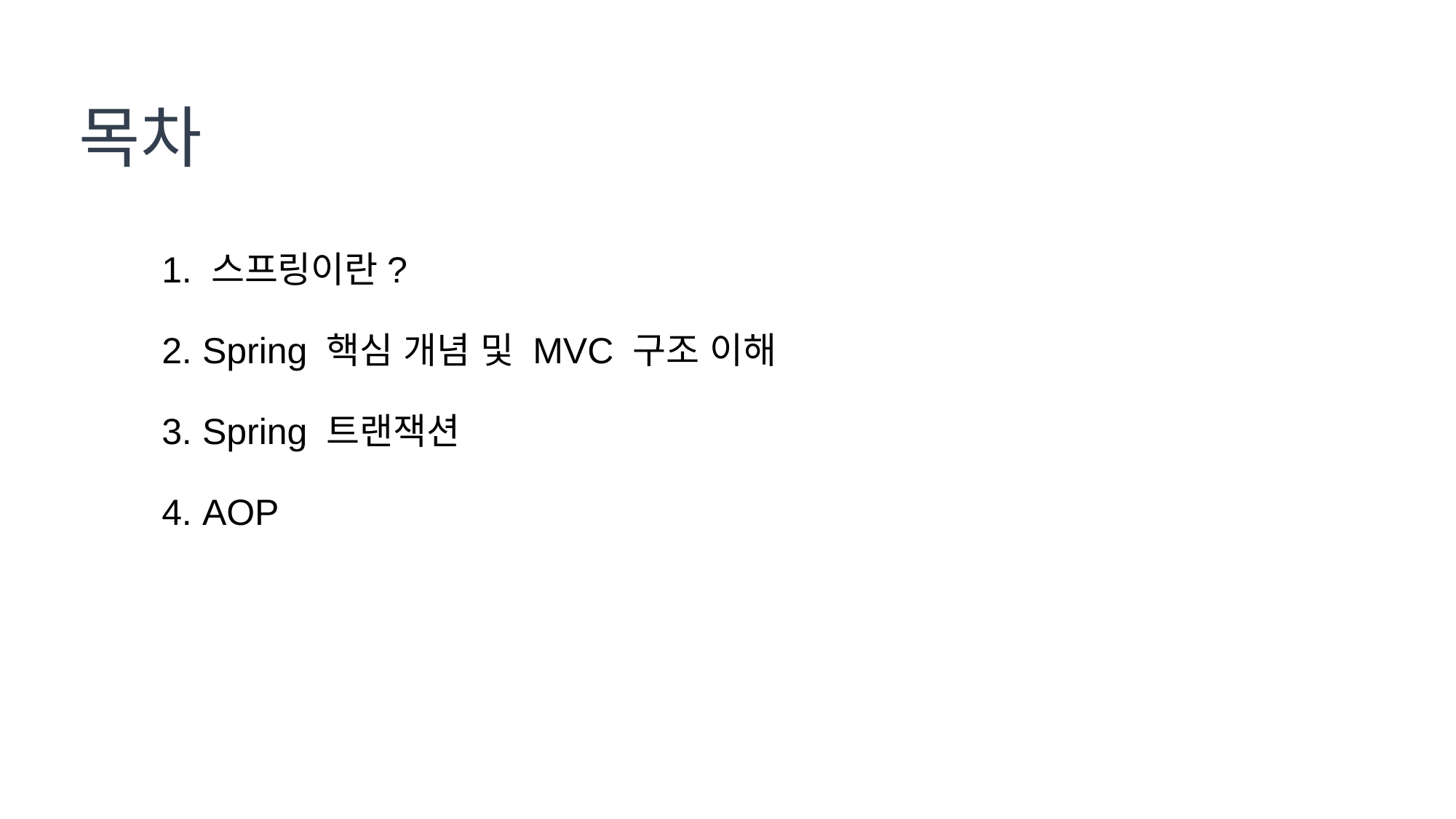

목차
1. 스프링이란?
2. Spring 핵심 개념 및 MVC 구조 이해
3. Spring 트랜잭션
4. AOP